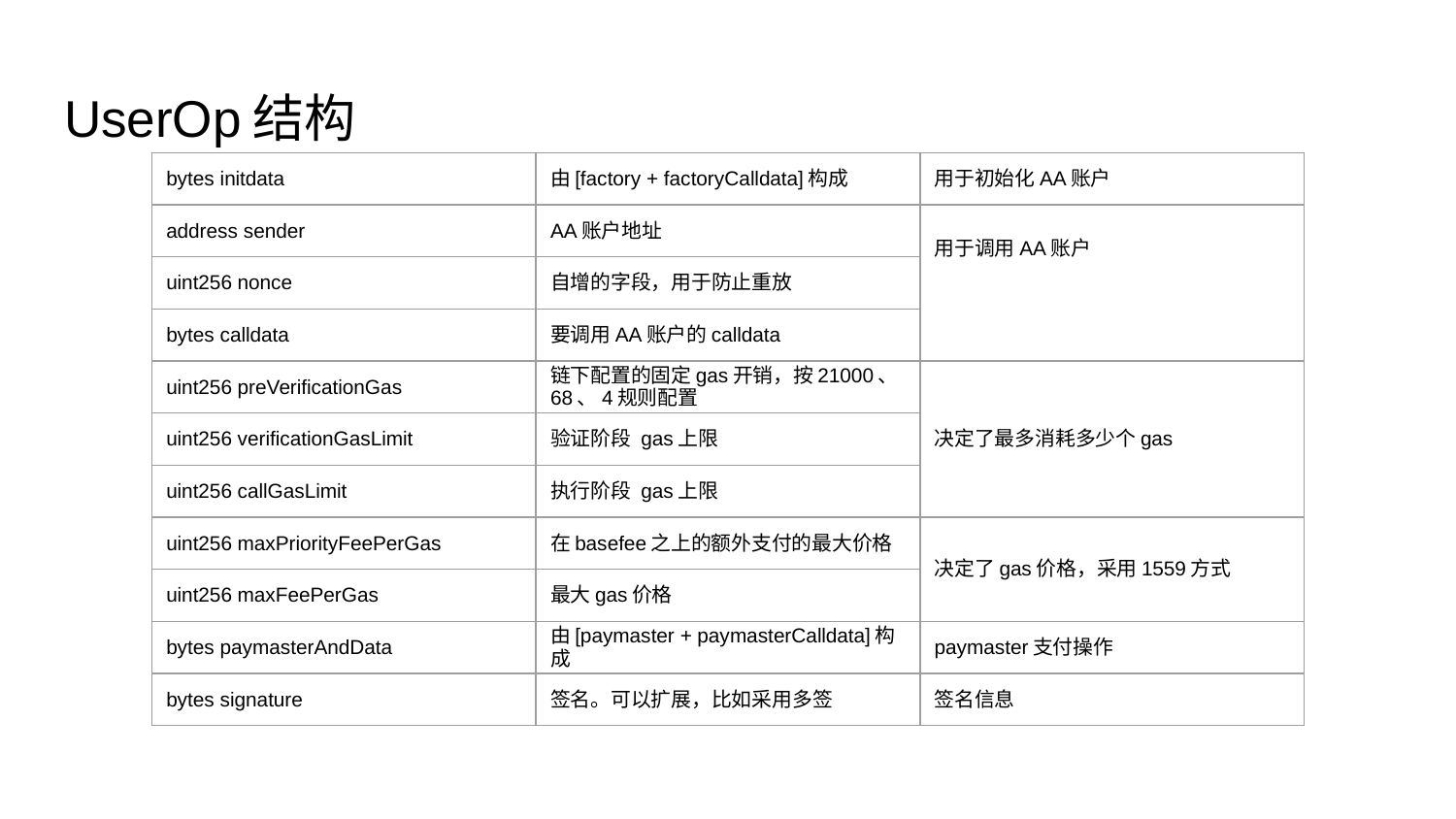

# UserOp结构
| bytes initdata | 由[factory + factoryCalldata]构成 | 用于初始化AA账户 |
| --- | --- | --- |
| address sender | AA账户地址 | 用于调用AA账户 |
| uint256 nonce | 自增的字段，用于防止重放 |  |
| bytes calldata | 要调用AA账户的calldata |  |
| uint256 preVerificationGas | 链下配置的固定gas开销，按21000、68、4规则配置 | 决定了最多消耗多少个gas |
| uint256 verificationGasLimit | 验证阶段 gas上限 |  |
| uint256 callGasLimit | 执行阶段 gas上限 |  |
| uint256 maxPriorityFeePerGas | 在basefee之上的额外支付的最大价格 | 决定了gas价格，采用1559方式 |
| uint256 maxFeePerGas | 最大gas价格 |  |
| bytes paymasterAndData | 由[paymaster + paymasterCalldata]构成 | paymaster支付操作 |
| bytes signature | 签名。可以扩展，比如采用多签 | 签名信息 |